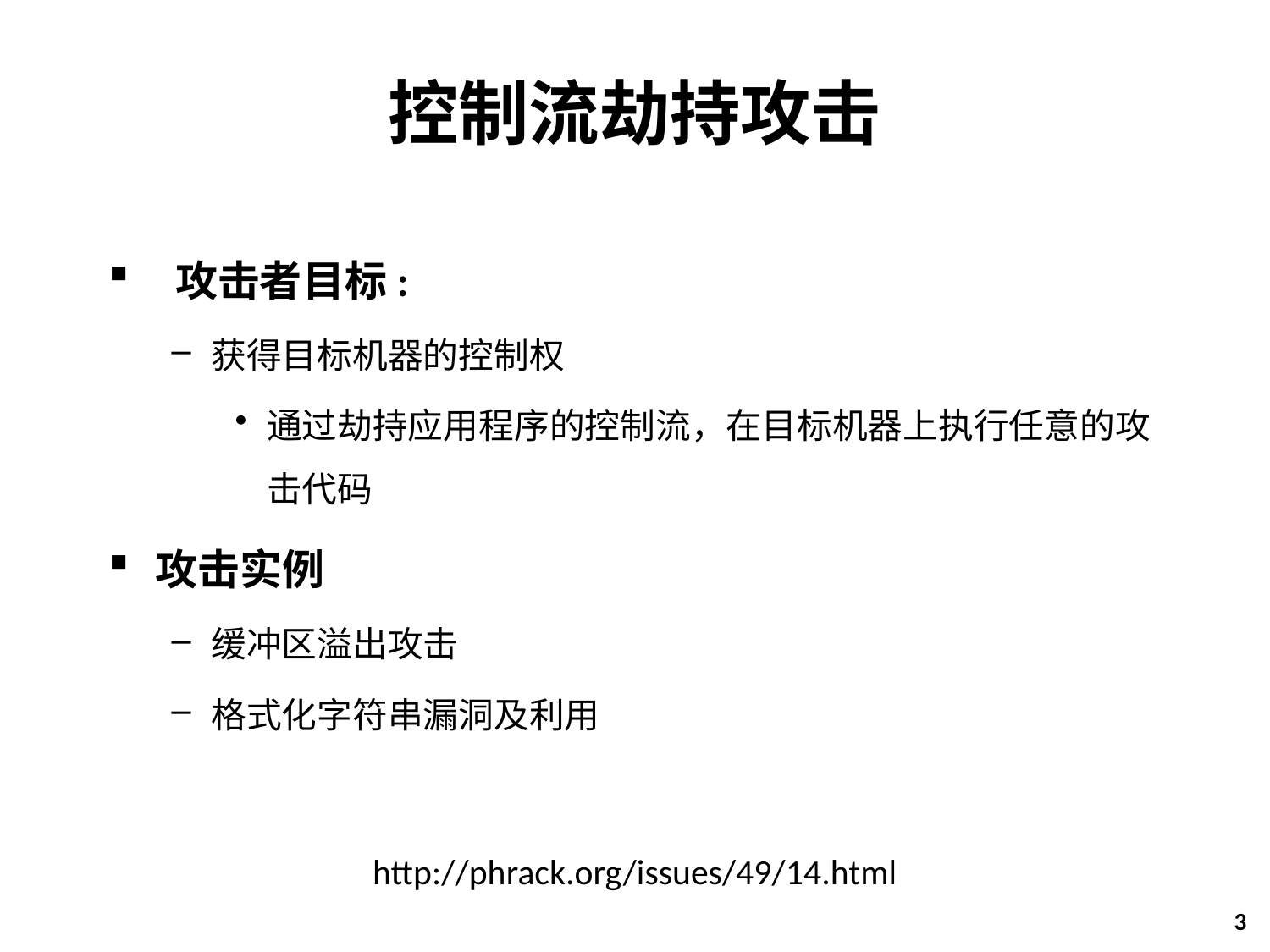

# 控制流劫持攻击
 攻击者目标:
获得目标机器的控制权
通过劫持应用程序的控制流，在目标机器上执行任意的攻击代码
攻击实例
缓冲区溢出攻击
格式化字符串漏洞及利用
http://phrack.org/issues/49/14.html
3